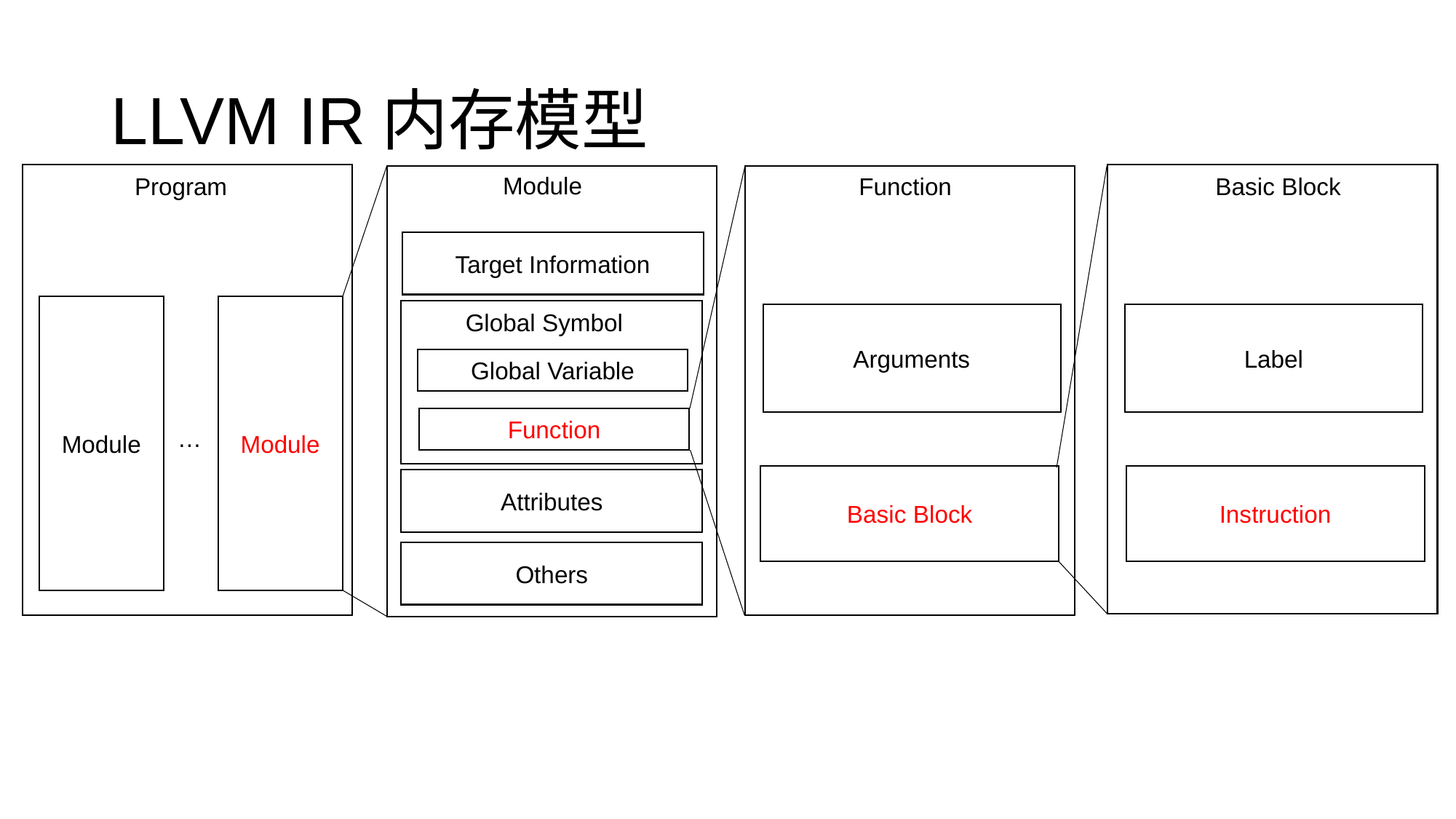

# LLVM IR内存模型

Module
Program

Function
Basic Block
Target Information
Module
Module

Global Symbol
Arguments
Label
Global Variable
Function
…
Basic Block
Instruction
Attributes
Others